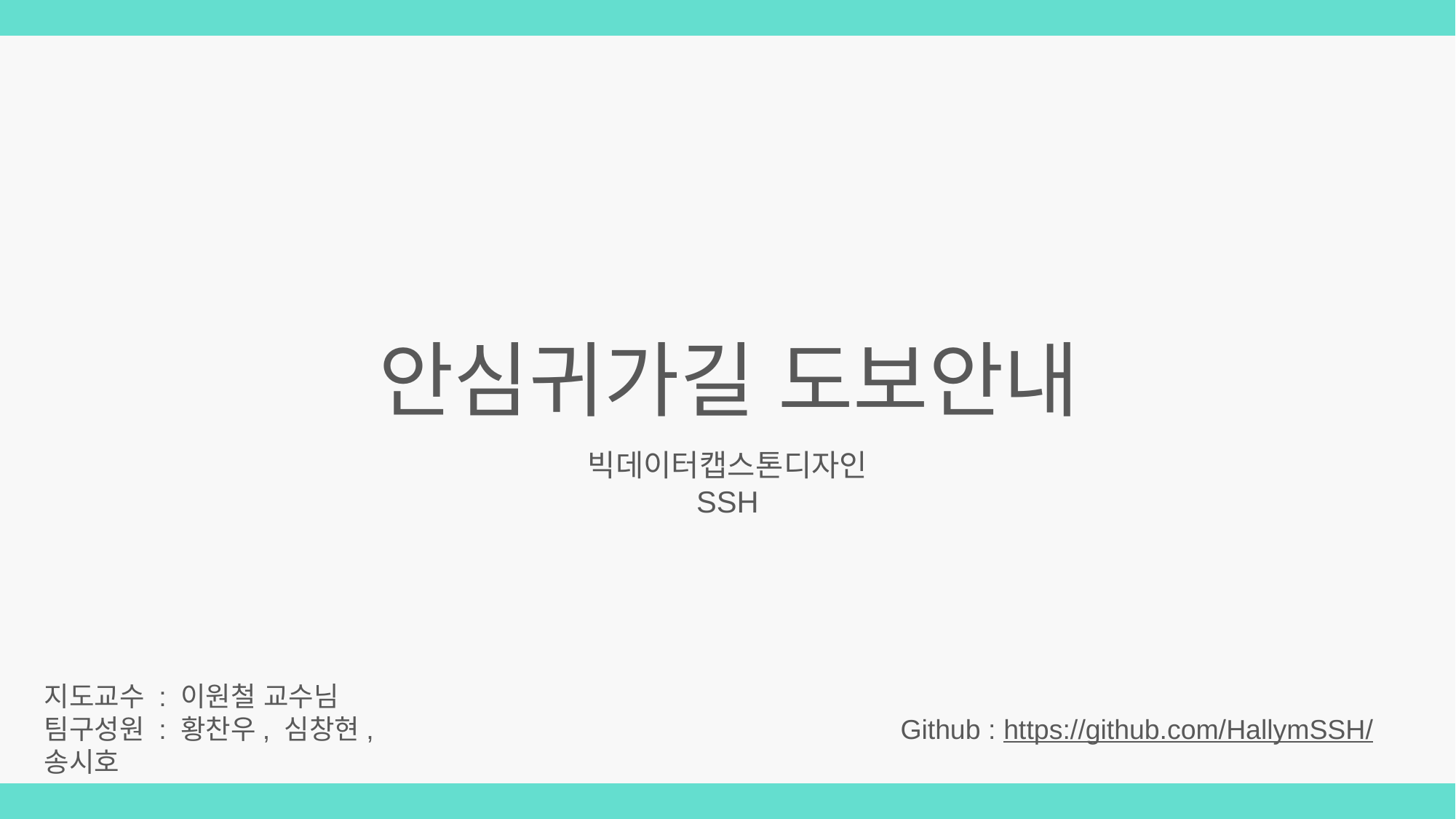

안심귀가길 도보안내
빅데이터캡스톤디자인
SSH
지도교수 : 이원철 교수님
팀구성원 : 황찬우, 심창현, 송시호
Github : https://github.com/HallymSSH/